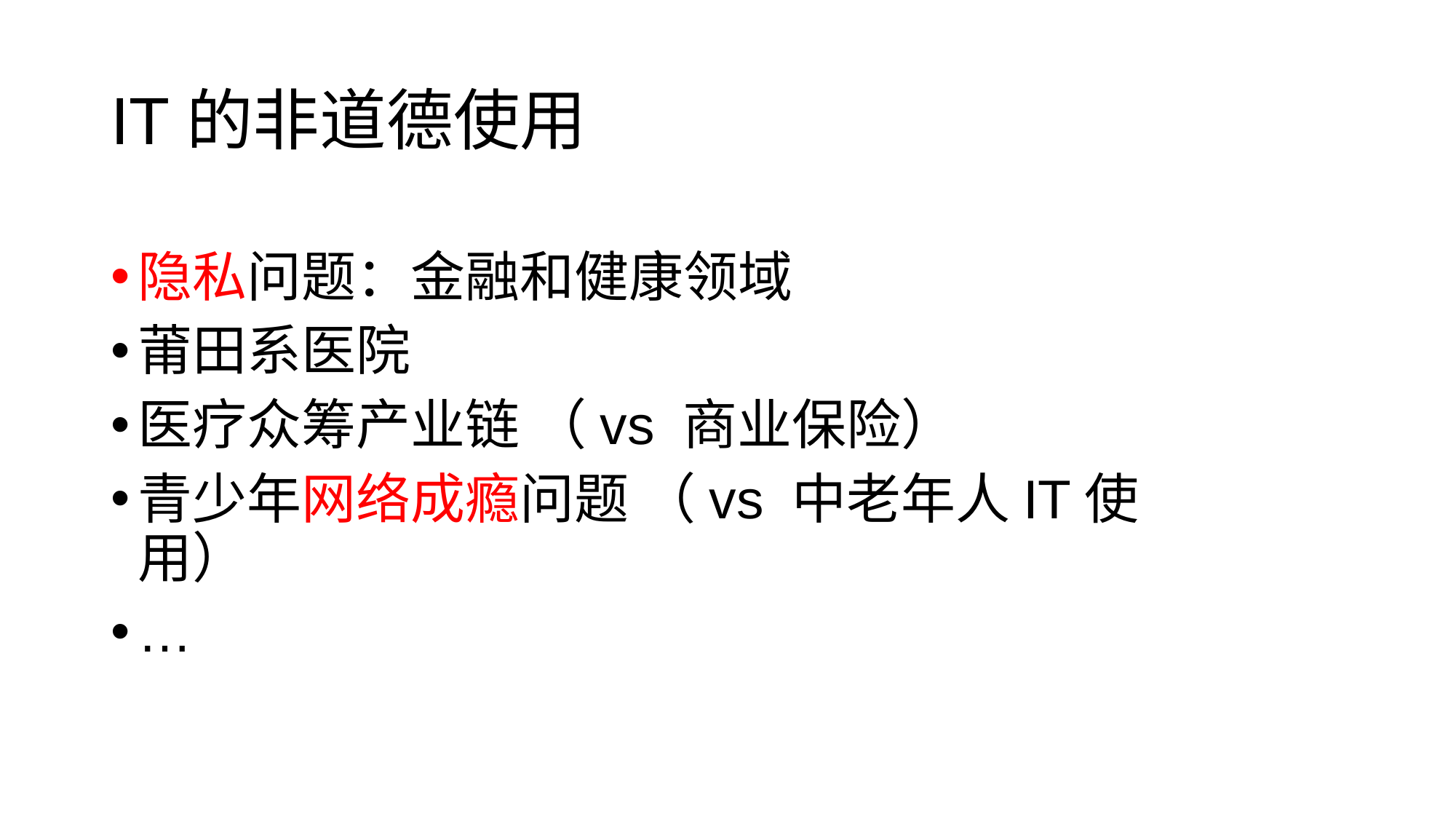

# IT的非道德使用
隐私问题：金融和健康领域
莆田系医院
医疗众筹产业链 （vs 商业保险）
青少年网络成瘾问题 （vs 中老年人IT使用）
…